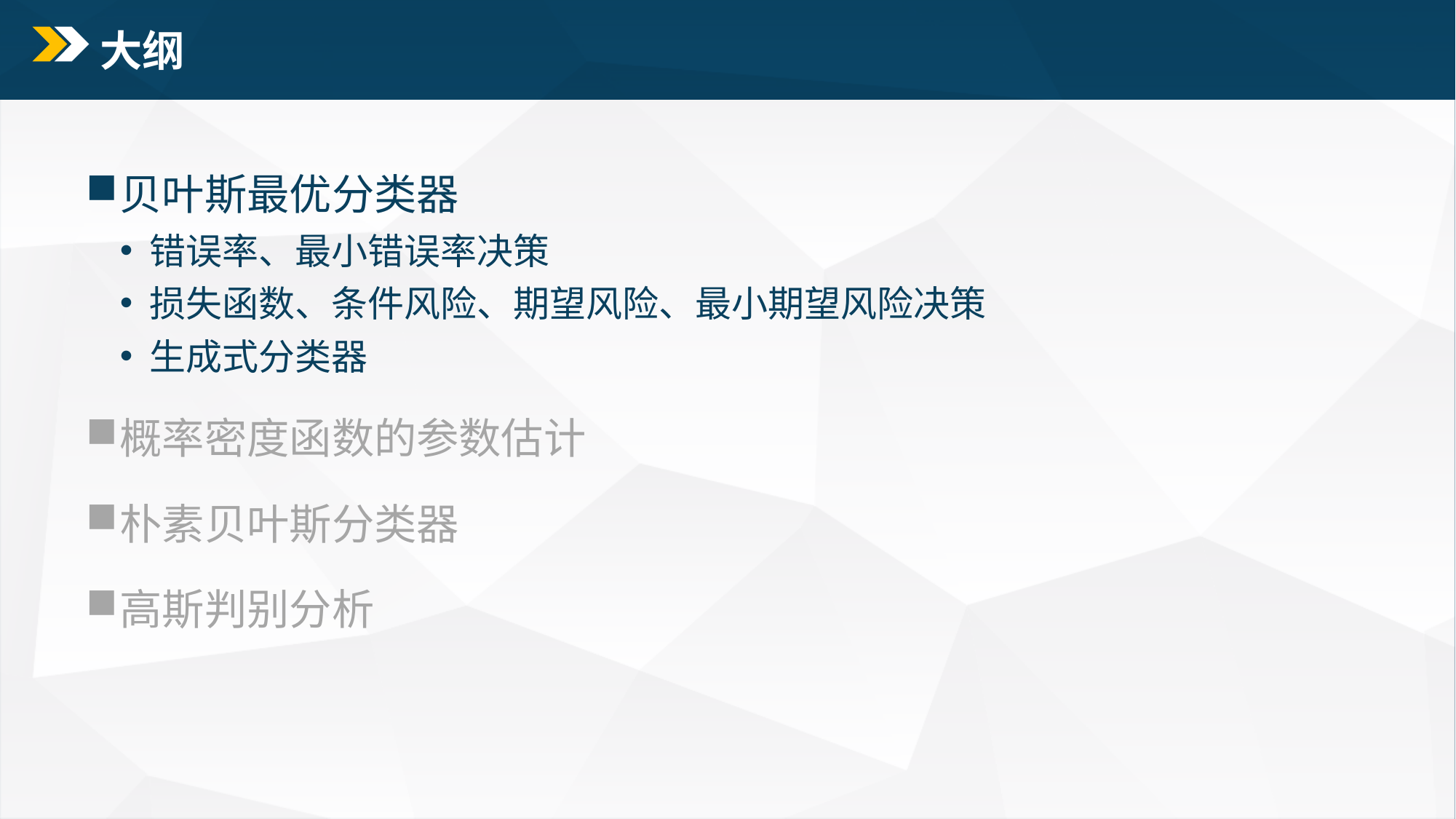

# 大纲
贝叶斯最优分类器
 错误率、最小错误率决策
 损失函数、条件风险、期望风险、最小期望风险决策
 生成式分类器
概率密度函数的参数估计
朴素贝叶斯分类器
高斯判别分析